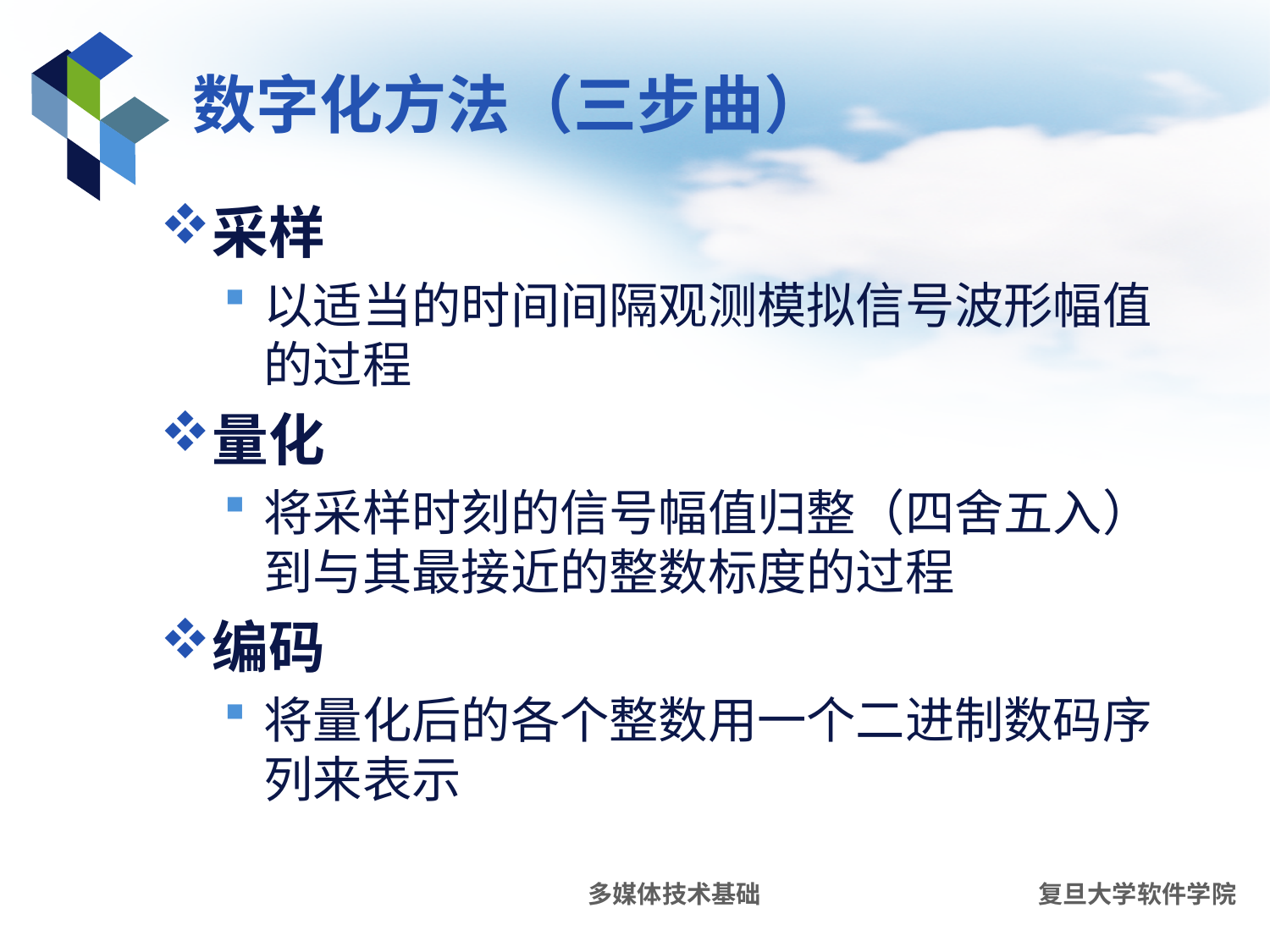

# 数字化方法（三步曲）
采样
以适当的时间间隔观测模拟信号波形幅值的过程
量化
将采样时刻的信号幅值归整（四舍五入）到与其最接近的整数标度的过程
编码
将量化后的各个整数用一个二进制数码序列来表示
多媒体技术基础